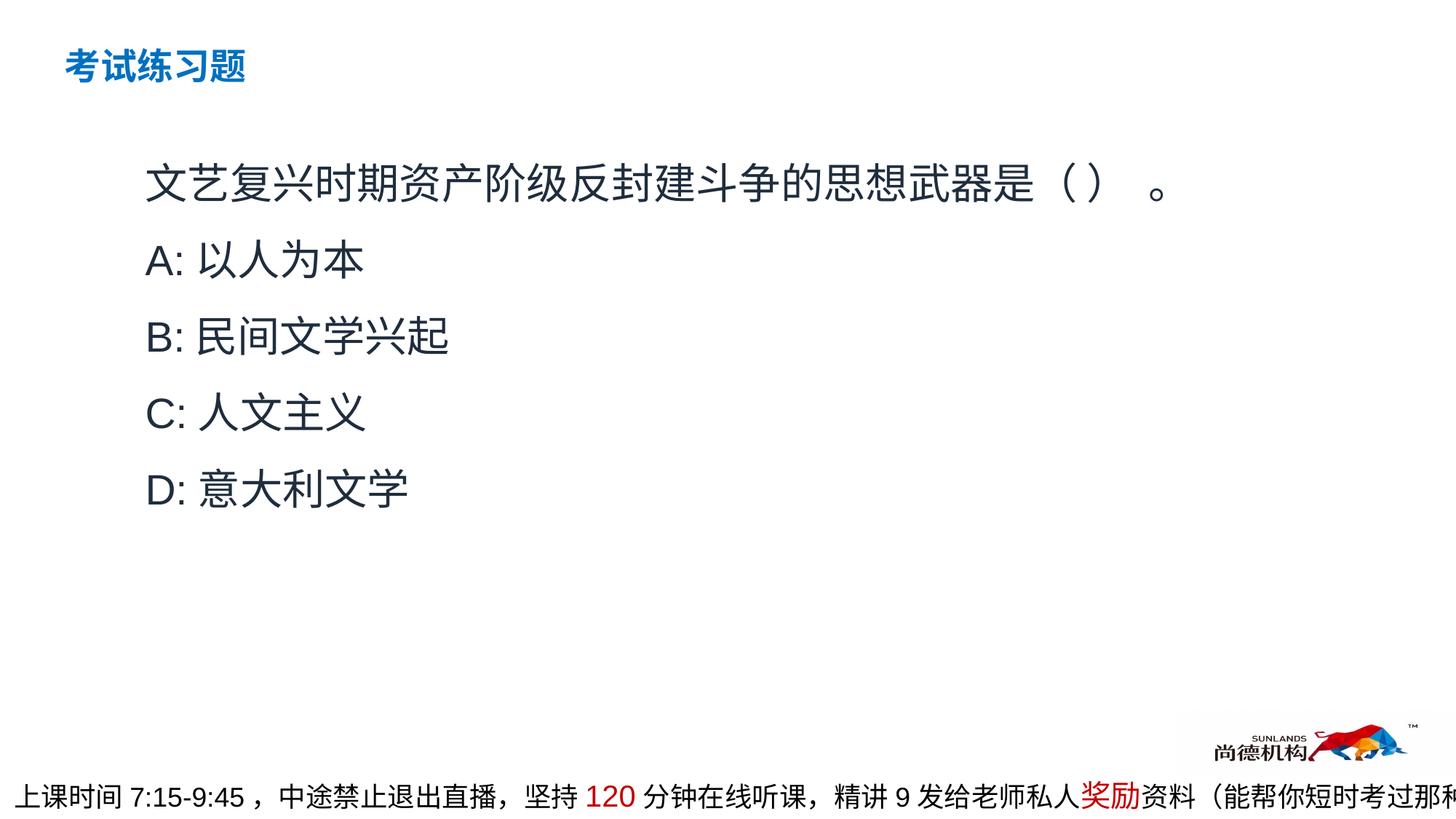

考试练习题
文艺复兴时期资产阶级反封建斗争的思想武器是（ ）  。
A:以人为本
B:民间文学兴起
C:人文主义
D:意大利文学